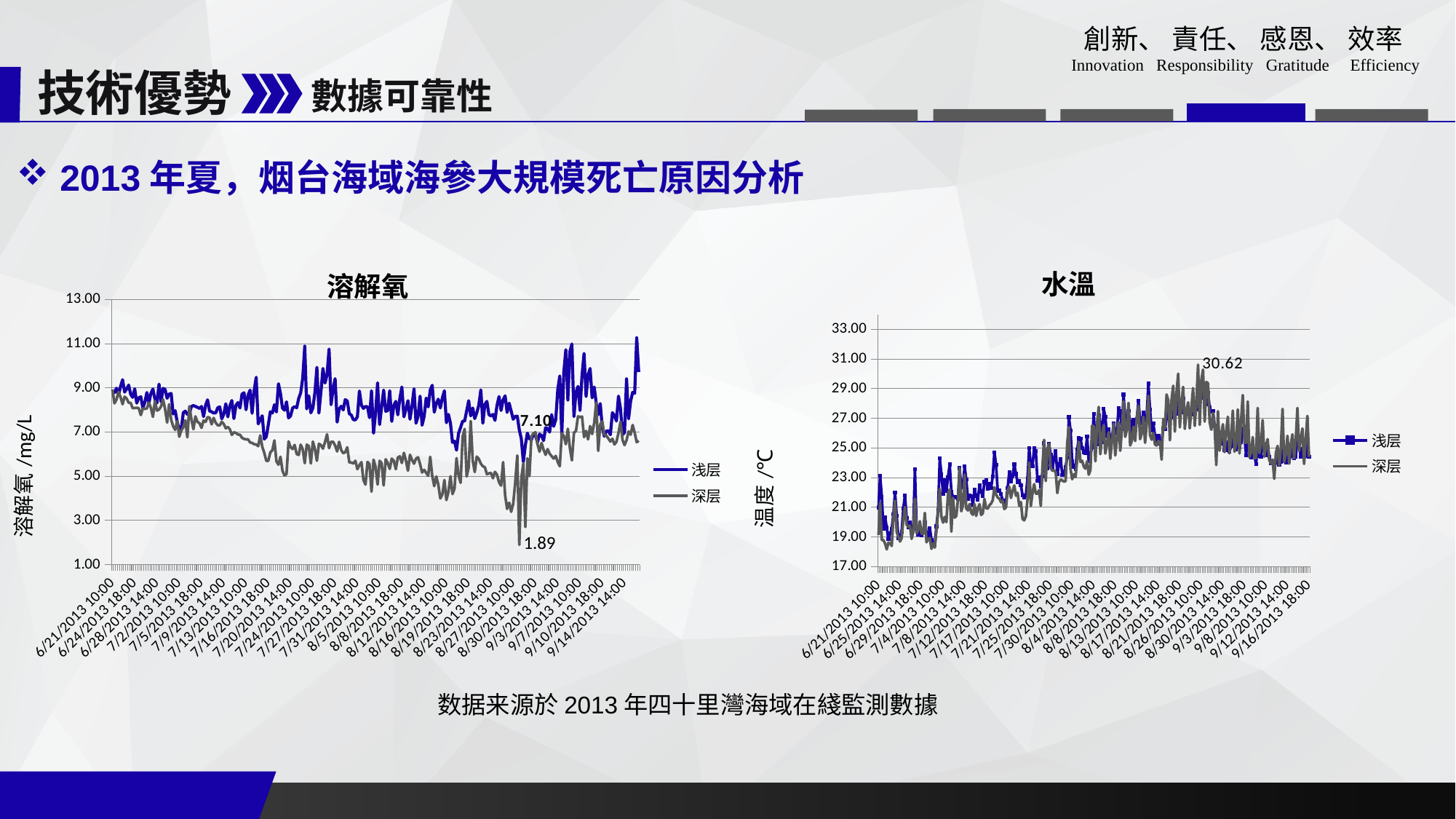

技術優勢
數據可靠性

 2013年夏，烟台海域海參大規模死亡原因分析

### Chart: 水溫

| Category |  |  |
|---|---|---|
| 6/21/2013 10:00 | 20.959999999999987 | 19.13000000000003 |
| 6/21/2013 14:00 | 23.12 | 21.31000000000003 |
| 6/21/2013 18:00 | 21.72 | 18.79 |
| 6/22/2013 10:00 | 19.53 | 18.79 |
| 6/22/2013 14:00 | 20.329999999999988 | 18.55 |
| 6/22/2013 18:00 | 19.63000000000003 | 18.16 |
| 6/23/2013 10:00 | 18.84 | 18.62 |
| 6/23/2013 14:00 | 19.239999999999988 | 18.579999999999988 |
| 6/23/2013 18:00 | 19.53 | 18.39 |
| 6/24/2013 10:00 | 20.54 | 20.34 |
| 6/24/2013 14:00 | 22.0 | 21.439999999999987 |
| 6/24/2013 18:00 | 20.41 | 19.329999999999988 |
| 6/25/2013 10:00 | 18.89 | 19.010000000000005 |
| 6/25/2013 14:00 | 19.04 | 18.69 |
| 6/25/2013 18:00 | 19.35 | 18.93 |
| 6/26/2013 10:00 | 20.91 | 20.16 |
| 6/26/2013 14:00 | 21.82 | 21.01 |
| 6/26/2013 18:00 | 20.27 | 19.829999999999988 |
| 6/27/2013 10:00 | 19.64 | 19.68 |
| 6/27/2013 14:00 | 19.98999999999996 | 19.77 |
| 6/27/2013 18:00 | 19.36 | 18.87 |
| 6/28/2013 10:00 | 19.55 | 19.34 |
| 6/28/2013 14:00 | 23.57 | 21.58 |
| 6/28/2013 18:00 | 19.64 | 19.239999999999988 |
| 6/29/2013 10:00 | 19.14 | 19.47 |
| 6/29/2013 14:00 | 19.439999999999987 | 20.06 |
| 6/29/2013 18:00 | 19.13000000000003 | 19.22 |
| 6/30/2013 10:00 | 19.32 | 19.2 |
| 6/30/2013 14:00 | 19.979999999999986 | 20.62 |
| 6/30/2013 18:00 | 19.279999999999987 | 18.64 |
| 7/1/2013 10:00 | 19.04 | 18.85 |
| 7/1/2013 14:00 | 19.6 | 18.92 |
| 7/1/2013 18:00 | 18.779999999999987 | 18.2 |
| 7/2/2013 10:00 | 18.479999999999986 | 18.56 |
| 7/2/2013 14:00 | 18.48999999999996 | 18.279999999999987 |
| 7/2/2013 18:00 | 19.72 | 19.439999999999987 |
| 7/3/2013 10:00 | 20.81000000000003 | 20.68 |
| 7/3/2013 14:00 | 24.31000000000003 | 22.23 |
| 7/3/2013 18:00 | 23.24 | 20.37 |
| 7/4/2013 10:00 | 21.91 | 19.97 |
| 7/4/2013 14:00 | 22.830000000000005 | 20.35 |
| 7/4/2013 18:00 | 22.08 | 20.0 |
| 7/5/2013 10:00 | 23.03 | 21.93 |
| 7/5/2013 14:00 | 23.89 | 22.21 |
| 7/5/2013 18:00 | 22.06 | 19.36 |
| 7/6/2013 10:00 | 21.69 | 21.64 |
| 7/6/2013 14:00 | 21.69 | 20.3 |
| 7/6/2013 18:00 | 21.64 | 20.42 |
| 7/7/2013 10:00 | 21.54 | 21.54 |
| 7/7/2013 14:00 | 23.64 | 23.66 |
| 7/7/2013 18:00 | 22.35 | 20.73 |
| 7/8/2013 10:00 | 22.38 | 21.13000000000003 |
| 7/8/2013 14:00 | 23.759999999999987 | 23.21 |
| 7/8/2013 18:00 | 22.9 | 20.919999999999987 |
| 7/9/2013 10:00 | 21.56 | 20.79 |
| 7/9/2013 14:00 | 21.79 | 21.22 |
| 7/9/2013 18:00 | 21.759999999999987 | 20.64 |
| 7/10/2013 10:00 | 21.18 | 20.49 |
| 7/10/2013 14:00 | 22.18 | 21.22 |
| 7/10/2013 18:00 | 21.759999999999987 | 20.42 |
| 7/11/2013 10:00 | 21.53 | 20.93 |
| 7/11/2013 14:00 | 22.479999999999986 | 21.21 |
| 7/11/2013 18:00 | 22.03 | 20.479999999999986 |
| 7/12/2013 10:00 | 21.77 | 20.6 |
| 7/12/2013 14:00 | 22.71 | 21.56 |
| 7/12/2013 18:00 | 22.85 | 20.939999999999987 |
| 7/13/2013 10:00 | 22.24 | 20.91 |
| 7/13/2013 14:00 | 22.58 | 21.14 |
| 7/13/2013 18:00 | 22.3 | 21.25 |
| 7/14/2013 10:00 | 23.09 | 21.479999999999986 |
| 7/14/2013 14:00 | 24.72 | 22.35 |
| 7/14/2013 18:00 | 23.86 | 21.87 |
| 7/15/2013 10:00 | 22.08 | 21.65000000000003 |
| 7/15/2013 14:00 | 22.12 | 21.59 |
| 7/15/2013 18:00 | 21.89 | 21.34 |
| 7/16/2013 10:00 | 21.459999999999987 | 21.45 |
| 7/16/2013 14:00 | 21.17 | 20.88 |
| 7/16/2013 18:00 | 21.41 | 20.99 |
| 7/17/2013 10:00 | 22.31000000000003 | 22.13000000000003 |
| 7/17/2013 14:00 | 23.38 | 22.38 |
| 7/17/2013 18:00 | 22.72 | 21.63000000000003 |
| 7/18/2013 10:00 | 23.13000000000003 | 22.12 |
| 7/18/2013 14:00 | 23.89 | 22.47 |
| 7/18/2013 18:00 | 23.25 | 21.779999999999987 |
| 7/19/2013 10:00 | 22.68 | 21.979999999999986 |
| 7/19/2013 14:00 | 22.77 | 21.09 |
| 7/19/2013 18:00 | 22.47 | 21.35 |
| 7/20/2013 10:00 | 21.81000000000003 | 20.21 |
| 7/20/2013 14:00 | 21.66 | 20.12 |
| 7/20/2013 18:00 | 21.779999999999987 | 20.4 |
| 7/21/2013 10:00 | 22.919999999999987 | 21.53 |
| 7/21/2013 14:00 | 25.01 | 24.01 |
| 7/21/2013 18:00 | 23.82 | 21.08 |
| 7/22/2013 10:00 | 23.779999999999987 | 21.959999999999987 |
| 7/22/2013 14:00 | 25.01 | 22.56 |
| 7/22/2013 18:00 | 24.8 | 21.919999999999987 |
| 7/23/2013 10:00 | 22.79 | 21.919999999999987 |
| 7/23/2013 14:00 | 23.04 | 22.16 |
| 7/23/2013 18:00 | 22.37 | 21.09 |
| 7/24/2013 10:00 | 23.08 | 23.66 |
| 7/24/2013 14:00 | 25.31000000000003 | 25.55 |
| 7/24/2013 18:00 | 23.88 | 22.77 |
| 7/25/2013 10:00 | 23.6 | 24.959999999999987 |
| 7/25/2013 14:00 | 25.29 | 25.29 |
| 7/25/2013 18:00 | 24.53 | 23.66 |
| 7/26/2013 10:00 | 23.55 | 23.459999999999987 |
| 7/26/2013 14:00 | 24.3 | 23.5 |
| 7/26/2013 18:00 | 24.81000000000003 | 23.36 |
| 7/27/2013 10:00 | 23.22 | 21.959999999999987 |
| 7/27/2013 14:00 | 23.91 | 22.7 |
| 7/27/2013 18:00 | 24.259999999999987 | 22.86 |
| 7/28/2013 10:00 | 23.17 | 22.81000000000003 |
| 7/28/2013 14:00 | 23.259999999999987 | 22.73 |
| 7/28/2013 18:00 | 23.73 | 22.77 |
| 7/29/2013 10:00 | 24.35 | 25.34 |
| 7/29/2013 14:00 | 27.08 | 26.419999999999987 |
| 7/29/2013 18:00 | 26.19 | 23.59 |
| 7/30/2013 10:00 | 24.08 | 22.89 |
| 7/30/2013 14:00 | 23.73 | 23.23 |
| 7/30/2013 18:00 | 23.57 | 23.04 |
| 7/31/2013 10:00 | 24.88 | 24.18 |
| 7/31/2013 14:00 | 25.66 | 25.419999999999987 |
| 8/1/2013 18:00 | 25.63000000000003 | 24.05 |
| 8/2/2013 10:00 | 25.0 | 24.14 |
| 8/2/2013 14:00 | 24.72 | 23.74 |
| 8/2/2013 18:00 | 24.64 | 23.6 |
| 8/3/2013 10:00 | 25.77 | 24.11000000000003 |
| 8/3/2013 14:00 | 24.12 | 23.2 |
| 8/3/2013 18:00 | 24.59 | 23.51 |
| 8/4/2013 10:00 | 25.03 | 26.5 |
| 8/4/2013 14:00 | 27.32 | 26.47 |
| 8/4/2013 18:00 | 25.23 | 24.1 |
| 8/5/2013 10:00 | 25.24 | 26.66 |
| 8/5/2013 14:00 | 27.2 | 27.77 |
| 8/5/2013 18:00 | 26.72 | 24.58 |
| 8/6/2013 10:00 | 25.4 | 25.87 |
| 8/6/2013 14:00 | 27.65000000000003 | 26.53 |
| 8/6/2013 18:00 | 27.12 | 24.62 |
| 8/7/2013 10:00 | 25.79 | 25.3 |
| 8/7/2013 14:00 | 26.25 | 26.07 |
| 8/7/2013 18:00 | 25.73 | 24.27 |
| 8/8/2013 10:00 | 25.47 | 25.47 |
| 8/8/2013 14:00 | 26.65000000000003 | 26.66 |
| 8/8/2013 18:00 | 25.959999999999987 | 24.49 |
| 8/9/2013 10:00 | 26.11000000000003 | 25.6 |
| 8/9/2013 14:00 | 27.67 | 26.759999999999987 |
| 8/9/2013 18:00 | 27.47 | 24.81000000000003 |
| 8/10/2013 10:00 | 26.279999999999987 | 26.23 |
| 8/10/2013 14:00 | 28.6 | 28.14 |
| 8/10/2013 18:00 | 26.99 | 25.75 |
| 8/11/2013 10:00 | 26.36 | 26.24 |
| 8/11/2013 14:00 | 27.479999999999986 | 28.04 |
| 8/11/2013 18:00 | 26.759999999999987 | 25.17 |
| 8/12/2013 10:00 | 25.79 | 25.479999999999986 |
| 8/12/2013 14:00 | 26.88 | 26.43 |
| 8/12/2013 18:00 | 26.59 | 25.47 |
| 8/13/2013 10:00 | 26.97 | 27.01 |
| 8/13/2013 14:00 | 28.17 | 27.85 |
| 8/13/2013 18:00 | 26.85 | 25.6 |
| 8/14/2013 10:00 | 26.65000000000003 | 26.0 |
| 8/14/2013 14:00 | 27.38 | 27.1 |
| 8/14/2013 18:00 | 26.87 | 25.35 |
| 8/15/2013 10:00 | 27.19 | 26.63000000000003 |
| 8/15/2013 14:00 | 29.34 | 28.52 |
| 8/15/2013 18:00 | 27.59 | 25.87 |
| 8/16/2013 10:00 | 26.17 | 25.56 |
| 8/16/2013 14:00 | 26.65000000000003 | 26.01 |
| 8/16/2013 18:00 | 25.82 | 25.23 |
| 8/17/2013 10:00 | 25.4 | 25.17 |
| 8/17/2013 14:00 | 25.8 | 25.47 |
| 8/17/2013 18:00 | 25.3 | 25.41 |
| 8/18/2013 10:00 | 25.47 | 24.21 |
| 8/18/2013 14:00 | 26.32 | 26.95 |
| 8/18/2013 18:00 | 26.259999999999987 | 26.31000000000003 |
| 8/19/2013 10:00 | 27.01 | 28.61000000000003 |
| 8/19/2013 14:00 | 27.6 | 28.21 |
| 8/19/2013 18:00 | 27.05 | 25.52 |
| 8/20/2013 10:00 | 27.07 | 28.259999999999987 |
| 8/20/2013 14:00 | 27.68 | 29.2 |
| 8/20/2013 18:00 | 27.22 | 26.11000000000003 |
| 8/21/2013 10:00 | 27.330000000000005 | 28.759999999999987 |
| 8/21/2013 14:00 | 28.21 | 30.01 |
| 8/21/2013 18:00 | 27.47 | 26.39 |
| 8/22/2013 10:00 | 27.4 | 28.09 |
| 8/22/2013 14:00 | 28.35 | 29.12 |
| 8/22/2013 18:00 | 27.459999999999987 | 26.29 |
| 8/23/2013 10:00 | 27.45 | 27.479999999999986 |
| 8/23/2013 14:00 | 27.67 | 28.08 |
| 8/23/2013 18:00 | 27.1 | 26.32 |
| 8/24/2013 10:00 | 27.279999999999987 | 27.759999999999987 |
| 8/24/2013 14:00 | 28.27 | 29.04 |
| 8/24/2013 18:00 | 27.62 | 26.49 |
| 8/25/2013 10:00 | 27.61000000000003 | 28.11000000000003 |
| 8/25/2013 14:00 | 28.68 | 30.62 |
| 8/25/2013 18:00 | 27.919999999999987 | 26.56 |
| 8/26/2013 10:00 | 28.41 | 29.58 |
| 8/26/2013 14:00 | 29.38 | 30.29 |
| 8/26/2013 18:00 | 28.05 | 26.779999999999987 |
| 8/27/2013 10:00 | 27.93 | 29.45 |
| 8/27/2013 14:00 | 28.72 | 29.36 |
| 8/27/2013 18:00 | 27.72 | 26.74 |
| 8/28/2013 10:00 | 27.43 | 26.23 |
| 8/28/2013 14:00 | 27.479999999999986 | 27.36 |
| 8/28/2013 18:00 | 26.53 | 26.54 |
| 8/29/2013 10:00 | 25.09 | 23.85 |
| 8/29/2013 14:00 | 26.5 | 27.479999999999986 |
| 8/29/2013 18:00 | 25.67 | 24.82 |
| 8/30/2013 10:00 | 25.3 | 25.95 |
| 8/30/2013 14:00 | 25.51 | 26.6 |
| 8/30/2013 18:00 | 24.85 | 24.72 |
| 8/31/2013 10:00 | 24.84 | 26.15000000000003 |
| 8/31/2013 14:00 | 25.37 | 27.11000000000003 |
| 8/31/2013 18:00 | 24.759999999999987 | 24.64 |
| 9/1/2013 10:00 | 25.13000000000003 | 25.81000000000003 |
| 9/1/2013 14:00 | 25.72 | 27.52 |
| 9/1/2013 18:00 | 25.31000000000003 | 24.75 |
| 9/2/2013 10:00 | 24.89 | 25.330000000000005 |
| 9/2/2013 14:00 | 25.69 | 27.6 |
| 9/2/2013 18:00 | 25.05 | 24.63000000000003 |
| 9/3/2013 10:00 | 25.41 | 26.9 |
| 9/3/2013 14:00 | 26.3 | 28.57 |
| 9/3/2013 18:00 | 25.82 | 25.4 |
| 9/4/2013 10:00 | 24.51 | 25.35 |
| 9/4/2013 14:00 | 25.7 | 28.14 |
| 9/4/2013 18:00 | 24.939999999999987 | 24.37 |
| 9/5/2013 10:00 | 24.37 | 24.71 |
| 9/5/2013 14:00 | 25.09 | 25.73 |
| 9/5/2013 18:00 | 24.52 | 24.3 |
| 9/6/2013 10:00 | 23.91 | 24.330000000000005 |
| 9/6/2013 14:00 | 25.16 | 27.7 |
| 9/6/2013 18:00 | 24.47 | 24.65000000000003 |
| 9/7/2013 10:00 | 24.39 | 25.22 |
| 9/7/2013 14:00 | 25.59 | 26.88 |
| 9/7/2013 18:00 | 24.86 | 24.41 |
| 9/8/2013 10:00 | 24.51 | 25.17 |
| 9/8/2013 14:00 | 25.02 | 25.6 |
| 9/8/2013 18:00 | 24.41 | 24.18 |
| 9/9/2013 10:00 | 23.97 | 23.939999999999987 |
| 9/9/2013 14:00 | 24.07 | 24.22 |
| 9/9/2013 18:00 | 23.68 | 22.919999999999987 |
| 9/10/2013 10:00 | 24.02 | 24.66 |
| 9/10/2013 14:00 | 24.439999999999987 | 25.14 |
| 9/10/2013 18:00 | 23.86 | 23.84 |
| 9/11/2013 10:00 | 24.07 | 25.0 |
| 9/11/2013 14:00 | 25.0 | 27.64 |
| 9/11/2013 18:00 | 24.09 | 24.05 |
| 9/12/2013 10:00 | 24.01 | 24.62 |
| 9/12/2013 14:00 | 24.72 | 25.82 |
| 9/12/2013 18:00 | 24.1 | 23.939999999999987 |
| 9/13/2013 10:00 | 24.459999999999987 | 25.25 |
| 9/13/2013 14:00 | 24.95 | 25.919999999999987 |
| 9/13/2013 18:00 | 24.32 | 24.3 |
| 9/14/2013 10:00 | 24.419999999999987 | 25.58 |
| 9/14/2013 14:00 | 25.73 | 27.7 |
| 9/14/2013 18:00 | 25.19 | 24.79 |
| 9/15/2013 10:00 | 24.39 | 25.6 |
| 9/15/2013 14:00 | 24.959999999999987 | 26.32 |
| 9/15/2013 18:00 | 24.4 | 23.919999999999987 |
| 9/16/2013 10:00 | 24.439999999999987 | 25.57 |
| 9/16/2013 14:00 | 25.27 | 27.16 |
| 9/16/2013 18:00 | 24.4 | 24.4 |

### Chart: 溶解氧

| Category |  |  |
|---|---|---|
| 6/21/2013 10:00 | 8.790000000000001 | 8.93 |
| 6/21/2013 14:00 | 8.780000000000001 | 8.3 |
| 6/21/2013 18:00 | 8.99 | 8.47 |
| 6/22/2013 10:00 | 8.68 | 8.82 |
| 6/22/2013 14:00 | 9.06 | 8.58 |
| 6/22/2013 18:00 | 9.370000000000003 | 8.26 |
| 6/23/2013 10:00 | 8.81 | 8.6 |
| 6/23/2013 14:00 | 8.950000000000003 | 8.52 |
| 6/23/2013 18:00 | 9.129999999999999 | 8.33 |
| 6/24/2013 10:00 | 8.71 | 8.32 |
| 6/24/2013 14:00 | 8.57 | 8.08 |
| 6/24/2013 18:00 | 8.960000000000003 | 8.09 |
| 6/25/2013 10:00 | 8.31 | 8.1 |
| 6/25/2013 14:00 | 8.55 | 8.08 |
| 6/25/2013 18:00 | 8.6 | 7.770000000000001 |
| 6/26/2013 10:00 | 8.09 | 8.07 |
| 6/26/2013 14:00 | 8.350000000000007 | 8.05 |
| 6/26/2013 18:00 | 8.790000000000001 | 8.07 |
| 6/27/2013 10:00 | 8.31 | 8.34 |
| 6/27/2013 14:00 | 8.75 | 8.09 |
| 6/27/2013 18:00 | 8.950000000000003 | 7.6899999999999995 |
| 6/28/2013 10:00 | 8.49 | 8.41 |
| 6/28/2013 14:00 | 8.32 | 7.970000000000002 |
| 6/28/2013 18:00 | 9.17 | 8.02 |
| 6/29/2013 10:00 | 8.370000000000003 | 8.16 |
| 6/29/2013 14:00 | 8.98 | 8.48 |
| 6/29/2013 18:00 | 8.93 | 8.040000000000001 |
| 6/30/2013 10:00 | 8.530000000000001 | 7.430000000000002 |
| 6/30/2013 14:00 | 8.72 | 8.26 |
| 6/30/2013 18:00 | 8.75 | 7.56 |
| 7/1/2013 10:00 | 7.8199999999999985 | 7.26 |
| 7/1/2013 14:00 | 7.970000000000002 | 7.1 |
| 7/1/2013 18:00 | 7.46 | 7.5 |
| 7/2/2013 10:00 | 7.1199999999999966 | 6.79 |
| 7/2/2013 14:00 | 7.1199999999999966 | 7.07 |
| 7/2/2013 18:00 | 7.88 | 7.22 |
| 7/3/2013 10:00 | 7.95 | 7.53 |
| 7/3/2013 14:00 | 7.8 | 6.76 |
| 7/3/2013 18:00 | 7.8199999999999985 | 8.17 |
| 7/4/2013 10:00 | 8.16 | 7.58 |
| 7/4/2013 14:00 | 8.200000000000001 | 7.13 |
| 7/4/2013 18:00 | 8.16 | 7.71 |
| 7/5/2013 10:00 | 8.120000000000001 | 7.46 |
| 7/5/2013 14:00 | 8.07 | 7.4 |
| 7/5/2013 18:00 | 8.16 | 7.1899999999999995 |
| 7/6/2013 10:00 | 7.7 | 7.52 |
| 7/6/2013 14:00 | 8.21 | 7.46 |
| 7/6/2013 18:00 | 8.460000000000003 | 7.68 |
| 7/7/2013 10:00 | 7.95 | 7.6499999999999995 |
| 7/7/2013 14:00 | 7.92 | 7.35 |
| 7/7/2013 18:00 | 7.8599999999999985 | 7.64 |
| 7/8/2013 10:00 | 7.87 | 7.42 |
| 7/8/2013 14:00 | 8.1 | 7.31 |
| 7/8/2013 18:00 | 8.139999999999999 | 7.3 |
| 7/9/2013 10:00 | 7.6 | 7.470000000000002 |
| 7/9/2013 14:00 | 7.81 | 7.3599999999999985 |
| 7/9/2013 18:00 | 8.280000000000001 | 7.17 |
| 7/10/2013 10:00 | 7.6899999999999995 | 7.23 |
| 7/10/2013 14:00 | 8.18 | 7.13 |
| 7/10/2013 18:00 | 8.43 | 6.87 |
| 7/11/2013 10:00 | 7.6099999999999985 | 6.99 |
| 7/11/2013 14:00 | 8.21 | 6.96 |
| 7/11/2013 18:00 | 8.34 | 6.89 |
| 7/12/2013 10:00 | 8.09 | 6.88 |
| 7/12/2013 14:00 | 8.72 | 6.74 |
| 7/12/2013 18:00 | 8.780000000000001 | 6.6899999999999995 |
| 7/13/2013 10:00 | 8.01 | 6.67 |
| 7/13/2013 14:00 | 8.67 | 6.67 |
| 7/13/2013 18:00 | 8.9 | 6.53 |
| 7/14/2013 10:00 | 7.85 | 6.51 |
| 7/14/2013 14:00 | 8.89 | 6.45 |
| 7/14/2013 18:00 | 9.48 | 6.44 |
| 7/15/2013 10:00 | 7.37 | 6.3599999999999985 |
| 7/15/2013 14:00 | 7.55 | 6.85 |
| 7/15/2013 18:00 | 7.74 | 6.34 |
| 7/16/2013 10:00 | 6.68 | 6.06 |
| 7/16/2013 14:00 | 6.79 | 5.7 |
| 7/16/2013 18:00 | 7.33 | 5.7 |
| 7/17/2013 10:00 | 7.92 | 6.08 |
| 7/17/2013 14:00 | 7.8599999999999985 | 6.18 |
| 7/17/2013 18:00 | 8.239999999999998 | 6.6199999999999966 |
| 7/18/2013 10:00 | 7.91 | 5.68 |
| 7/18/2013 14:00 | 9.19 | 5.52 |
| 7/18/2013 18:00 | 8.75 | 5.88 |
| 7/19/2013 10:00 | 8.08 | 5.25 |
| 7/19/2013 14:00 | 7.99 | 5.04 |
| 7/19/2013 18:00 | 8.370000000000003 | 5.1 |
| 7/20/2013 10:00 | 7.64 | 6.58 |
| 7/20/2013 14:00 | 7.73 | 6.3199999999999985 |
| 7/20/2013 18:00 | 8.09 | 6.23 |
| 7/21/2013 10:00 | 8.15 | 6.42 |
| 7/21/2013 14:00 | 8.1 | 6.01 |
| 7/21/2013 18:00 | 8.52 | 5.96 |
| 7/22/2013 10:00 | 8.780000000000001 | 6.430000000000002 |
| 7/22/2013 14:00 | 9.44 | 6.22 |
| 7/22/2013 18:00 | 10.89 | 5.59 |
| 7/23/2013 10:00 | 8.05 | 6.430000000000002 |
| 7/23/2013 14:00 | 8.639999999999999 | 6.37 |
| 7/23/2013 18:00 | 7.87 | 5.58 |
| 7/24/2013 10:00 | 8.09 | 6.57 |
| 7/24/2013 14:00 | 8.780000000000001 | 6.24 |
| 7/24/2013 18:00 | 9.93 | 5.7 |
| 7/25/2013 10:00 | 7.8599999999999985 | 6.470000000000002 |
| 7/25/2013 14:00 | 8.83 | 6.41 |
| 7/25/2013 18:00 | 9.88 | 6.25 |
| 7/26/2013 10:00 | 9.22 | 6.54 |
| 7/26/2013 14:00 | 9.58 | 6.9 |
| 7/26/2013 18:00 | 10.76 | 6.270000000000001 |
| 7/27/2013 10:00 | 8.239999999999998 | 6.56 |
| 7/27/2013 14:00 | 8.97 | 6.56 |
| 7/27/2013 18:00 | 9.42 | 6.39 |
| 7/28/2013 10:00 | 7.45 | 6.1199999999999966 |
| 7/28/2013 14:00 | 8.05 | 6.56 |
| 7/28/2013 18:00 | 8.17 | 6.1899999999999995 |
| 7/29/2013 10:00 | 8.0 | 6.04 |
| 7/29/2013 14:00 | 8.47 | 6.09 |
| 7/29/2013 18:00 | 8.41 | 6.31 |
| 7/30/2013 10:00 | 7.83 | 5.63 |
| 7/30/2013 14:00 | 7.770000000000001 | 5.6199999999999966 |
| 7/30/2013 18:00 | 7.56 | 5.58 |
| 7/31/2013 10:00 | 7.55 | 5.7 |
| 7/31/2013 14:00 | 7.6899999999999995 | 5.3199999999999985 |
| 8/1/2013 18:00 | 8.860000000000005 | 5.5 |
| 8/2/2013 10:00 | 8.22 | 5.64 |
| 8/2/2013 14:00 | 8.07 | 4.83 |
| 8/2/2013 18:00 | 8.16 | 4.6199999999999966 |
| 8/3/2013 10:00 | 8.139999999999999 | 5.6499999999999995 |
| 8/3/2013 14:00 | 7.6499999999999995 | 5.55 |
| 8/3/2013 18:00 | 8.870000000000003 | 4.3 |
| 8/4/2013 10:00 | 6.95 | 5.75 |
| 8/4/2013 14:00 | 7.85 | 5.430000000000002 |
| 8/4/2013 18:00 | 9.229999999999999 | 4.6199999999999966 |
| 8/5/2013 10:00 | 7.34 | 5.7 |
| 8/5/2013 14:00 | 8.129999999999999 | 5.59 |
| 8/5/2013 18:00 | 8.9 | 4.58 |
| 8/6/2013 10:00 | 7.94 | 5.770000000000001 |
| 8/6/2013 14:00 | 7.970000000000002 | 5.6 |
| 8/6/2013 18:00 | 8.870000000000003 | 5.33 |
| 8/7/2013 10:00 | 7.48 | 5.8 |
| 8/7/2013 14:00 | 8.200000000000001 | 5.7 |
| 8/7/2013 18:00 | 8.39 | 5.3199999999999985 |
| 8/8/2013 10:00 | 7.78 | 5.85 |
| 8/8/2013 14:00 | 8.52 | 5.9 |
| 8/8/2013 18:00 | 9.040000000000001 | 5.6 |
| 8/9/2013 10:00 | 7.6899999999999995 | 6.06 |
| 8/9/2013 14:00 | 8.05 | 5.71 |
| 8/9/2013 18:00 | 8.42 | 5.25 |
| 8/10/2013 10:00 | 7.58 | 5.970000000000002 |
| 8/10/2013 14:00 | 8.18 | 5.74 |
| 8/10/2013 18:00 | 8.960000000000003 | 5.57 |
| 8/11/2013 10:00 | 7.4 | 5.8 |
| 8/11/2013 14:00 | 7.71 | 5.8599999999999985 |
| 8/11/2013 18:00 | 8.629999999999999 | 5.55 |
| 8/12/2013 10:00 | 7.31 | 5.17 |
| 8/12/2013 14:00 | 7.71 | 5.29 |
| 8/12/2013 18:00 | 8.540000000000001 | 5.1499999999999995 |
| 8/13/2013 10:00 | 8.139999999999999 | 5.02 |
| 8/13/2013 14:00 | 8.9 | 5.88 |
| 8/13/2013 18:00 | 9.120000000000001 | 5.02 |
| 8/14/2013 10:00 | 7.9 | 4.55 |
| 8/14/2013 14:00 | 8.290000000000001 | 4.99 |
| 8/14/2013 18:00 | 8.49 | 4.6199999999999966 |
| 8/15/2013 10:00 | 8.09 | 3.9899999999999998 |
| 8/15/2013 14:00 | 8.55 | 4.18 |
| 8/15/2013 18:00 | 8.870000000000003 | 4.83 |
| 8/16/2013 10:00 | 7.42 | 3.92 |
| 8/16/2013 14:00 | 7.8 | 4.3 |
| 8/16/2013 18:00 | 7.4 | 5.0 |
| 8/17/2013 10:00 | 6.53 | 4.1899999999999995 |
| 8/17/2013 14:00 | 6.59 | 4.430000000000002 |
| 8/17/2013 18:00 | 6.18 | 5.8199999999999985 |
| 8/18/2013 10:00 | 6.94 | 5.05 |
| 8/18/2013 14:00 | 7.21 | 4.7 |
| 8/18/2013 18:00 | 7.49 | 6.8 |
| 8/19/2013 10:00 | 7.5 | 7.14 |
| 8/19/2013 14:00 | 7.96 | 4.99 |
| 8/19/2013 18:00 | 8.42 | 5.4 |
| 8/20/2013 10:00 | 7.73 | 7.5 |
| 8/20/2013 14:00 | 8.09 | 5.72 |
| 8/20/2013 18:00 | 7.6099999999999985 | 5.1899999999999995 |
| 8/21/2013 10:00 | 7.87 | 5.89 |
| 8/21/2013 14:00 | 8.21 | 5.79 |
| 8/21/2013 18:00 | 8.91 | 5.57 |
| 8/22/2013 10:00 | 7.4 | 5.45 |
| 8/22/2013 14:00 | 8.25 | 5.41 |
| 8/22/2013 18:00 | 8.39 | 5.09 |
| 8/23/2013 10:00 | 7.79 | 5.13 |
| 8/23/2013 14:00 | 7.73 | 5.1499999999999995 |
| 8/23/2013 18:00 | 7.8 | 4.91 |
| 8/24/2013 10:00 | 7.53 | 5.2 |
| 8/24/2013 14:00 | 8.21 | 5.07 |
| 8/24/2013 18:00 | 8.61 | 4.72 |
| 8/25/2013 10:00 | 7.98 | 4.57 |
| 8/25/2013 14:00 | 8.460000000000003 | 5.64 |
| 8/25/2013 18:00 | 8.639999999999999 | 4.13 |
| 8/26/2013 10:00 | 7.89 | 3.52 |
| 8/26/2013 14:00 | 8.31 | 3.8 |
| 8/26/2013 18:00 | 7.95 | 3.3899999999999997 |
| 8/27/2013 10:00 | 7.58 | 3.75 |
| 8/27/2013 14:00 | 7.71 | 4.71 |
| 8/27/2013 18:00 | 7.72 | 5.94 |
| 8/28/2013 10:00 | 7.1 | 1.8900000000000001 |
| 8/28/2013 14:00 | 6.7 | 4.91 |
| 8/28/2013 18:00 | 5.6499999999999995 | 5.58 |
| 8/29/2013 10:00 | 6.41 | 2.7 |
| 8/29/2013 14:00 | 6.95 | 5.81 |
| 8/29/2013 18:00 | 6.7 | 5.0 |
| 8/30/2013 10:00 | 6.6499999999999995 | 6.8 |
| 8/30/2013 14:00 | 6.91 | 6.94 |
| 8/30/2013 18:00 | 6.85 | 6.99 |
| 8/31/2013 10:00 | 6.54 | 6.45 |
| 8/31/2013 14:00 | 6.91 | 6.1099999999999985 |
| 8/31/2013 18:00 | 6.84 | 6.51 |
| 9/1/2013 10:00 | 6.6099999999999985 | 6.2 |
| 9/1/2013 14:00 | 7.2 | 5.970000000000002 |
| 9/1/2013 18:00 | 7.1599999999999975 | 6.23 |
| 9/2/2013 10:00 | 7.0 | 6.02 |
| 9/2/2013 14:00 | 7.79 | 5.91 |
| 9/2/2013 18:00 | 7.26 | 5.8 |
| 9/3/2013 10:00 | 7.56 | 5.92 |
| 9/3/2013 14:00 | 8.92 | 5.64 |
| 9/3/2013 18:00 | 9.540000000000001 | 5.45 |
| 9/4/2013 10:00 | 6.85 | 6.95 |
| 9/4/2013 14:00 | 9.729999999999999 | 6.8199999999999985 |
| 9/4/2013 18:00 | 10.729999999999999 | 6.45 |
| 9/5/2013 10:00 | 8.450000000000003 | 7.1499999999999995 |
| 9/5/2013 14:00 | 10.639999999999999 | 6.28 |
| 9/5/2013 18:00 | 10.99 | 5.72 |
| 9/6/2013 10:00 | 7.7 | 6.970000000000002 |
| 9/6/2013 14:00 | 8.790000000000001 | 7.05 |
| 9/6/2013 18:00 | 9.07 | 7.71 |
| 9/7/2013 10:00 | 7.98 | 7.68 |
| 9/7/2013 14:00 | 9.58 | 7.7 |
| 9/7/2013 18:00 | 10.56 | 6.770000000000001 |
| 9/8/2013 10:00 | 8.61 | 7.05 |
| 9/8/2013 14:00 | 9.59 | 6.67 |
| 9/8/2013 18:00 | 9.88 | 7.270000000000001 |
| 9/9/2013 10:00 | 8.55 | 6.91 |
| 9/9/2013 14:00 | 9.040000000000001 | 7.41 |
| 9/9/2013 18:00 | 8.32 | 8.34 |
| 9/10/2013 10:00 | 7.79 | 6.1499999999999995 |
| 9/10/2013 14:00 | 8.290000000000001 | 7.35 |
| 9/10/2013 18:00 | 7.22 | 7.49 |
| 9/11/2013 10:00 | 6.81 | 6.87 |
| 9/11/2013 14:00 | 7.04 | 6.84 |
| 9/11/2013 18:00 | 7.06 | 6.71 |
| 9/12/2013 10:00 | 6.88 | 6.57 |
| 9/12/2013 14:00 | 7.88 | 6.7 |
| 9/12/2013 18:00 | 7.75 | 6.44 |
| 9/13/2013 10:00 | 7.5 | 6.56 |
| 9/13/2013 14:00 | 8.629999999999999 | 6.96 |
| 9/13/2013 18:00 | 8.06 | 7.470000000000002 |
| 9/14/2013 10:00 | 6.88 | 6.6499999999999995 |
| 9/14/2013 14:00 | 6.98 | 6.41 |
| 9/14/2013 18:00 | 9.41 | 6.63 |
| 9/15/2013 10:00 | 7.6 | 7.03 |
| 9/15/2013 14:00 | 8.4 | 6.88 |
| 9/15/2013 18:00 | 8.8 | 7.3199999999999985 |
| 9/16/2013 10:00 | 8.75 | 6.970000000000002 |
| 9/16/2013 14:00 | 11.27 | 6.54 |
| 9/16/2013 18:00 | 9.72 | 6.6099999999999985 |
数据来源於2013年四十里灣海域在綫監測數據